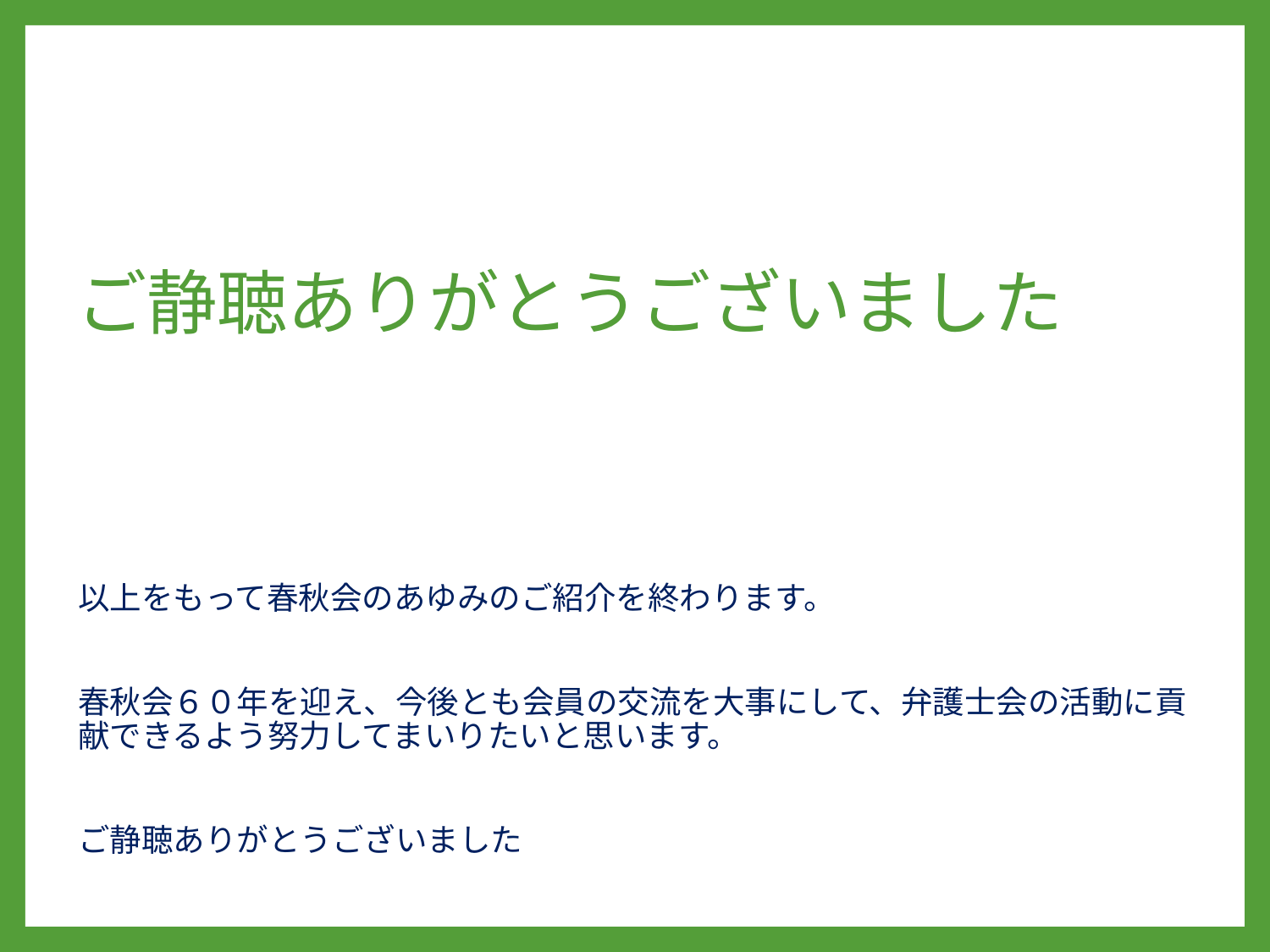

# ご静聴ありがとうございました
以上をもって春秋会のあゆみのご紹介を終わります。

春秋会６０年を迎え、今後とも会員の交流を大事にして、弁護士会の活動に貢献できるよう努力してまいりたいと思います。

ご静聴ありがとうございました